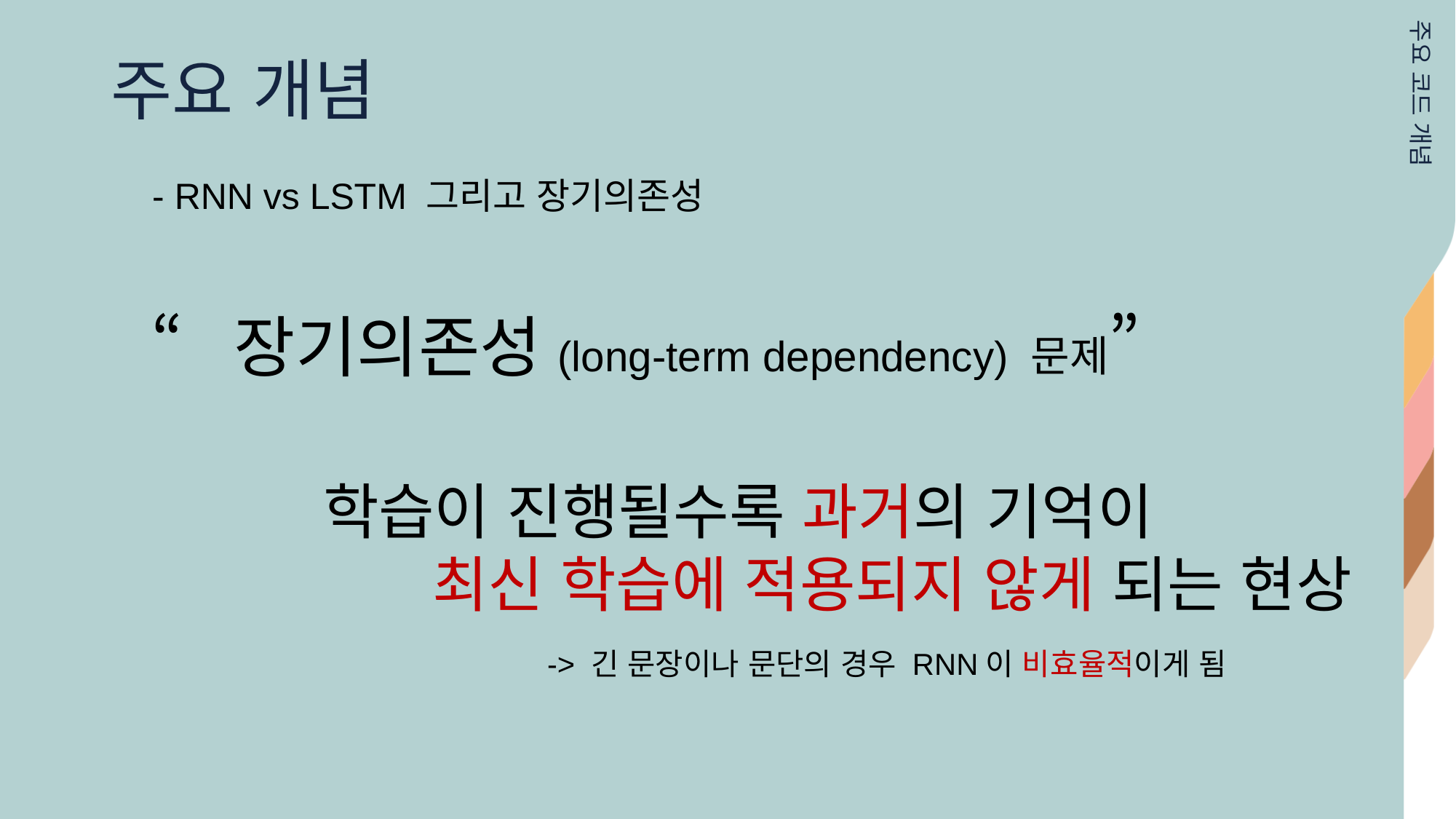

주요 개념
주요 코드 개념
- RNN vs LSTM 그리고 장기의존성
“장기의존성(long-term dependency) 문제”
학습이 진행될수록 과거의 기억이
	최신 학습에 적용되지 않게 되는 현상
-> 긴 문장이나 문단의 경우 RNN이 비효율적이게 됨